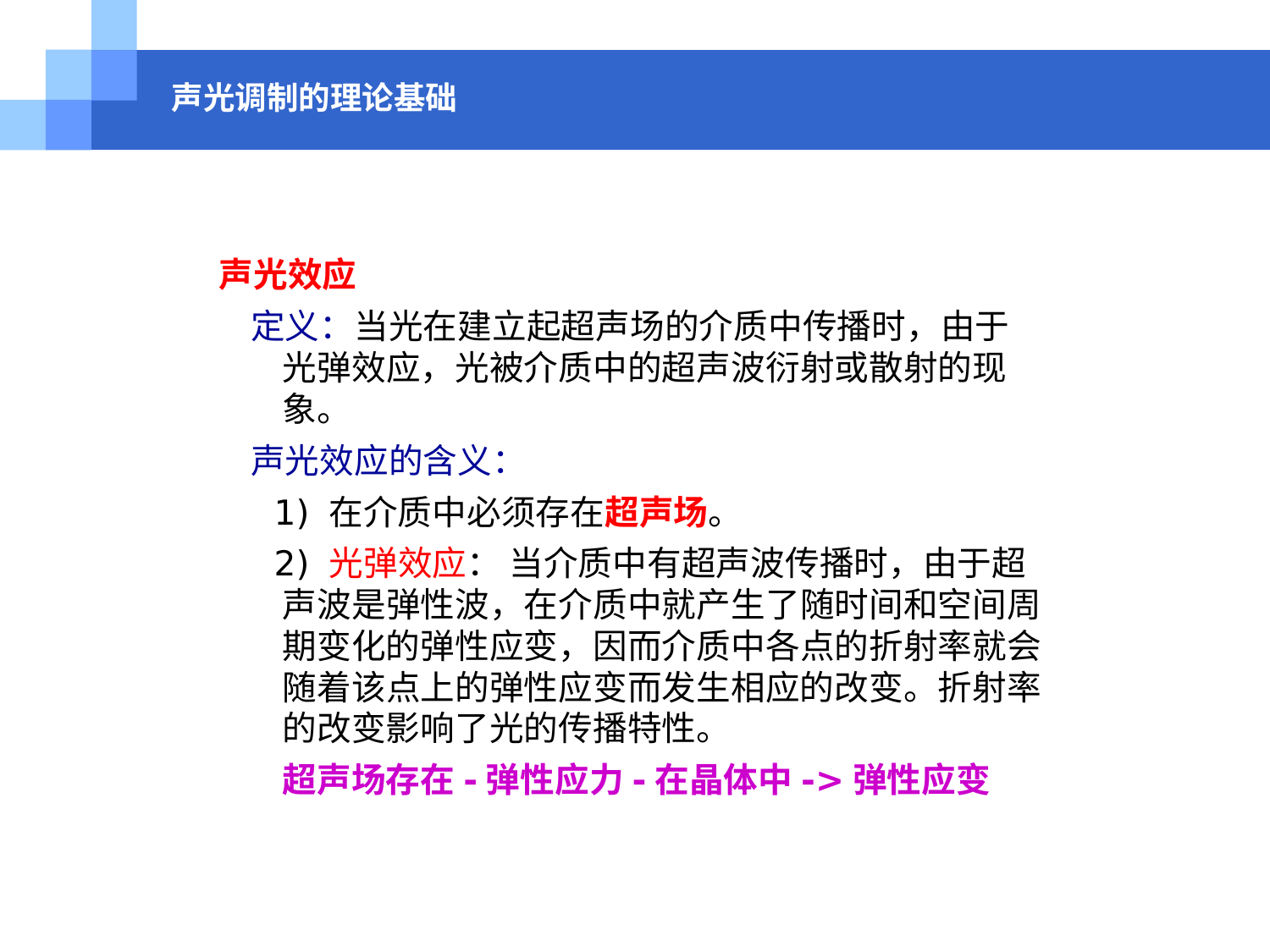

# 声光调制的理论基础
声光效应
   定义：当光在建立起超声场的介质中传播时，由于光弹效应，光被介质中的超声波衍射或散射的现象。
   声光效应的含义：
     1) 在介质中必须存在超声场。
     2) 光弹效应： 当介质中有超声波传播时，由于超声波是弹性波，在介质中就产生了随时间和空间周期变化的弹性应变，因而介质中各点的折射率就会随着该点上的弹性应变而发生相应的改变。折射率的改变影响了光的传播特性。
	超声场存在-弹性应力-在晶体中->弹性应变